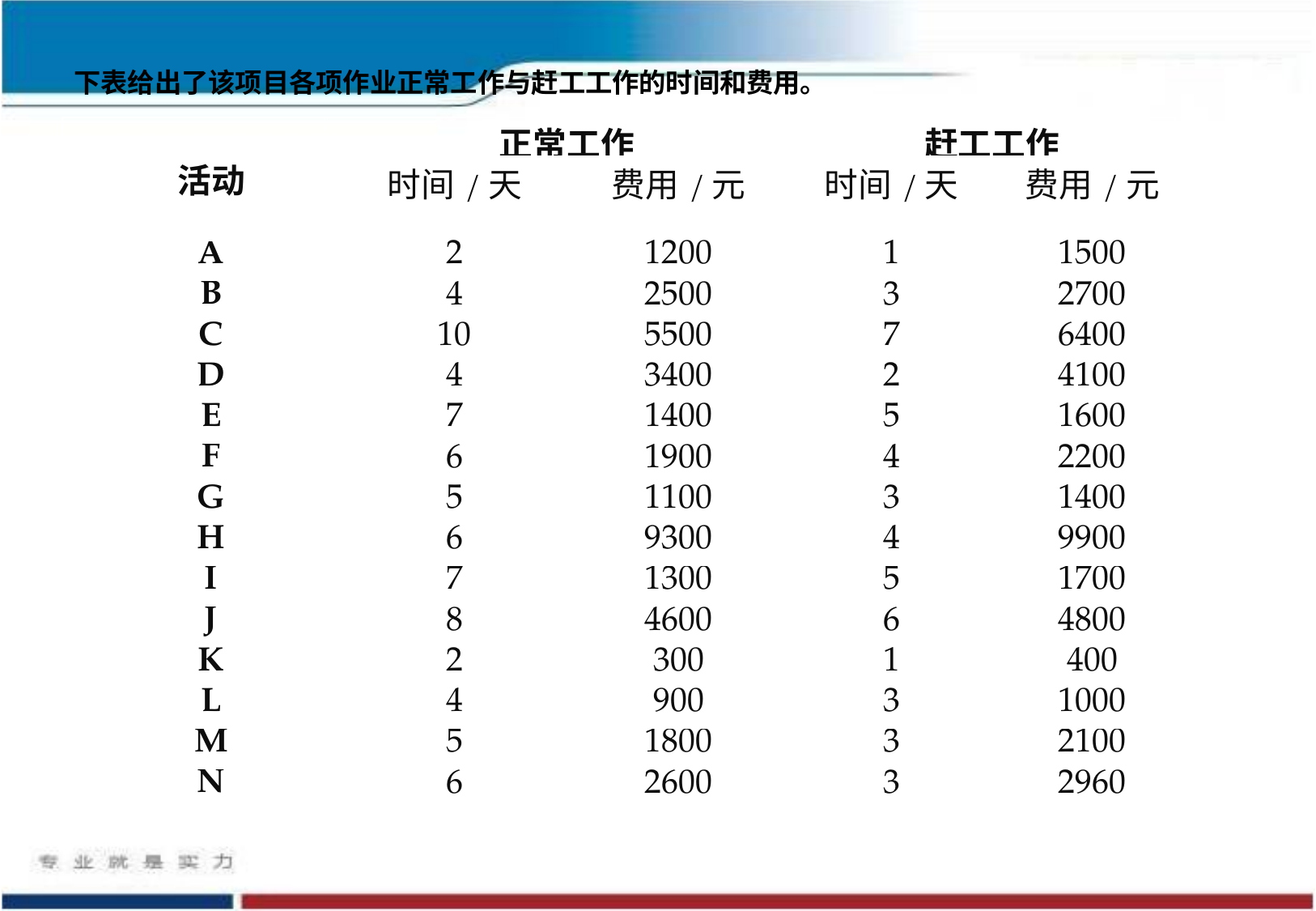

下表给出了该项目各项作业正常工作与赶工工作的时间和费用。
| 活动 | 正常工作 |  | 赶工工作 |  |
| --- | --- | --- | --- | --- |
|  | 时间/天 | 费用/元 | 时间/天 | 费用/元 |
| A | 2 | 1200 | 1 | 1500 |
| B | 4 | 2500 | 3 | 2700 |
| C | 10 | 5500 | 7 | 6400 |
| D | 4 | 3400 | 2 | 4100 |
| E | 7 | 1400 | 5 | 1600 |
| F | 6 | 1900 | 4 | 2200 |
| G | 5 | 1100 | 3 | 1400 |
| H | 6 | 9300 | 4 | 9900 |
| I | 7 | 1300 | 5 | 1700 |
| J | 8 | 4600 | 6 | 4800 |
| K | 2 | 300 | 1 | 400 |
| L | 4 | 900 | 3 | 1000 |
| M | 5 | 1800 | 3 | 2100 |
| N | 6 | 2600 | 3 | 2960 |